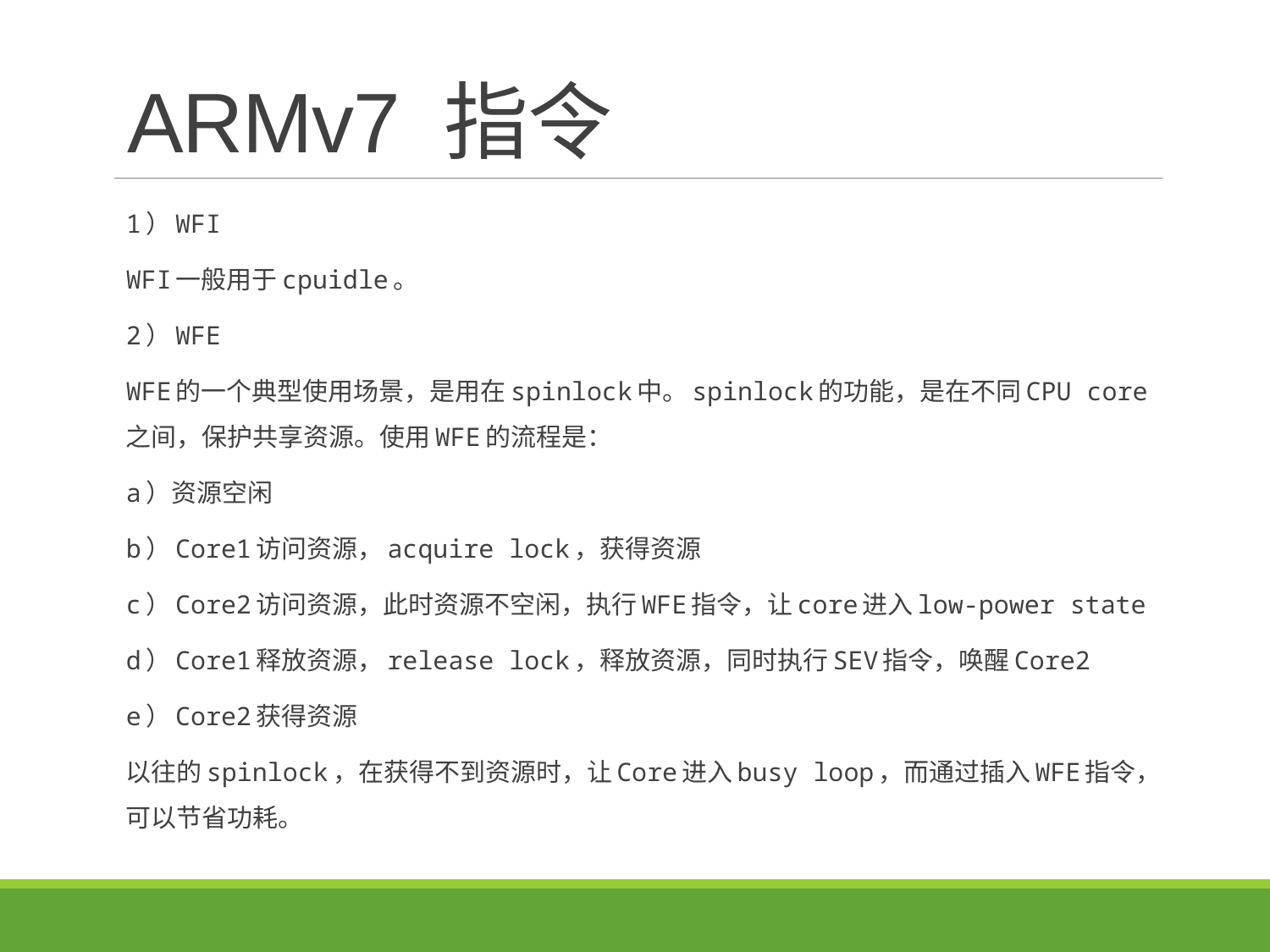

# ARMv7 指令
1）WFI
WFI一般用于cpuidle。
2）WFE
WFE的一个典型使用场景，是用在spinlock中。spinlock的功能，是在不同CPU core之间，保护共享资源。使用WFE的流程是：
a）资源空闲
b）Core1访问资源，acquire lock，获得资源
c）Core2访问资源，此时资源不空闲，执行WFE指令，让core进入low-power state
d）Core1释放资源，release lock，释放资源，同时执行SEV指令，唤醒Core2
e）Core2获得资源
以往的spinlock，在获得不到资源时，让Core进入busy loop，而通过插入WFE指令，可以节省功耗。